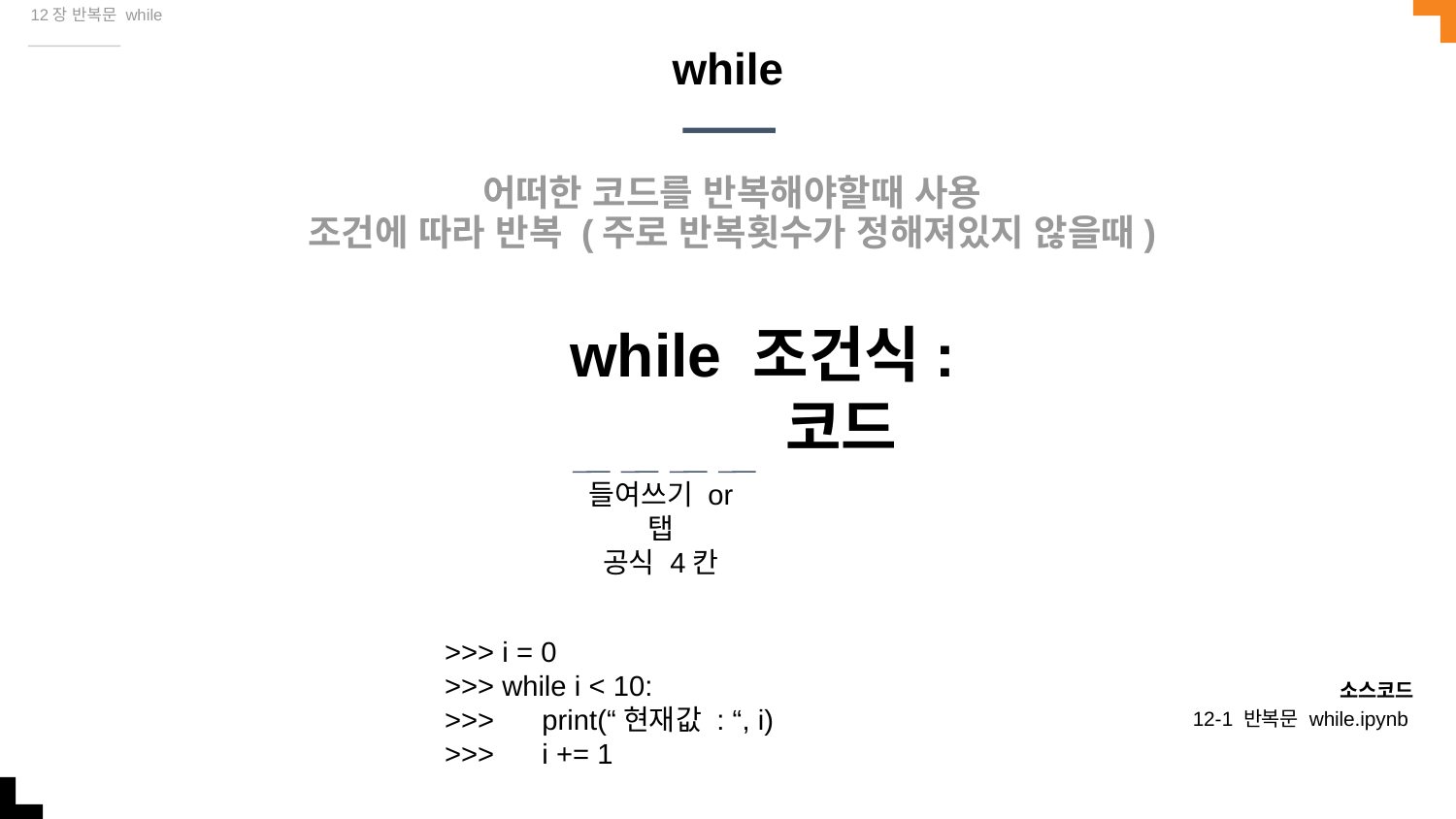

12장 반복문 while
# while
어떠한 코드를 반복해야할때 사용
조건에 따라 반복 (주로 반복횟수가 정해져있지 않을때)
while 조건식:
            코드
들여쓰기 or 탭
공식 4칸
>>> i = 0
>>> while i < 10:
>>>      print(“현재값 : “, i)
>>>      i += 1
소스코드
12-1 반복문 while.ipynb